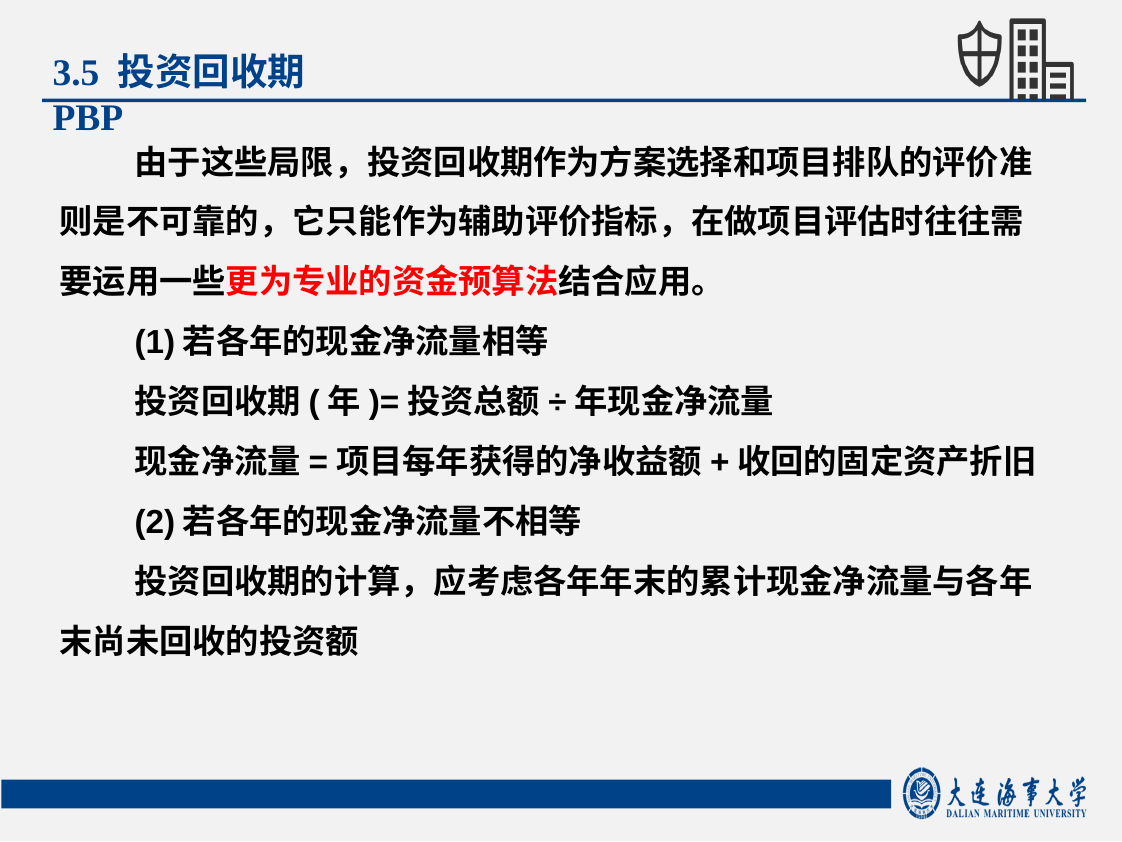

3.5 投资回收期PBP
由于这些局限，投资回收期作为方案选择和项目排队的评价准则是不可靠的，它只能作为辅助评价指标，在做项目评估时往往需要运用一些更为专业的资金预算法结合应用。
(1)若各年的现金净流量相等
投资回收期(年)=投资总额÷年现金净流量
现金净流量=项目每年获得的净收益额+收回的固定资产折旧
(2)若各年的现金净流量不相等
投资回收期的计算，应考虑各年年末的累计现金净流量与各年末尚未回收的投资额